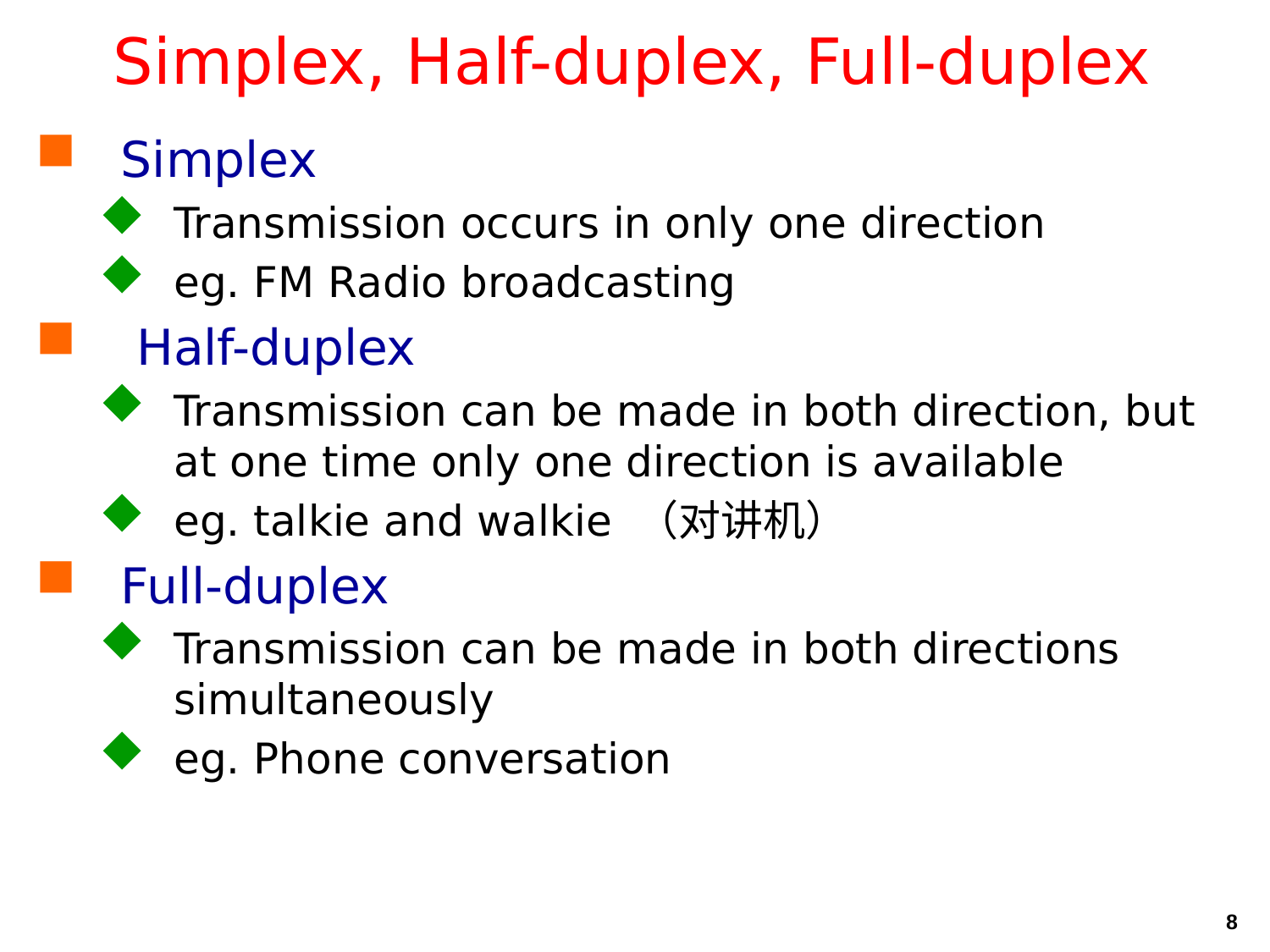

Simplex
Transmission occurs in only one direction
eg. FM Radio broadcasting
 Half-duplex
Transmission can be made in both direction, but at one time only one direction is available
eg. talkie and walkie （对讲机）
Full-duplex
Transmission can be made in both directions simultaneously
eg. Phone conversation
Simplex, Half-duplex, Full-duplex